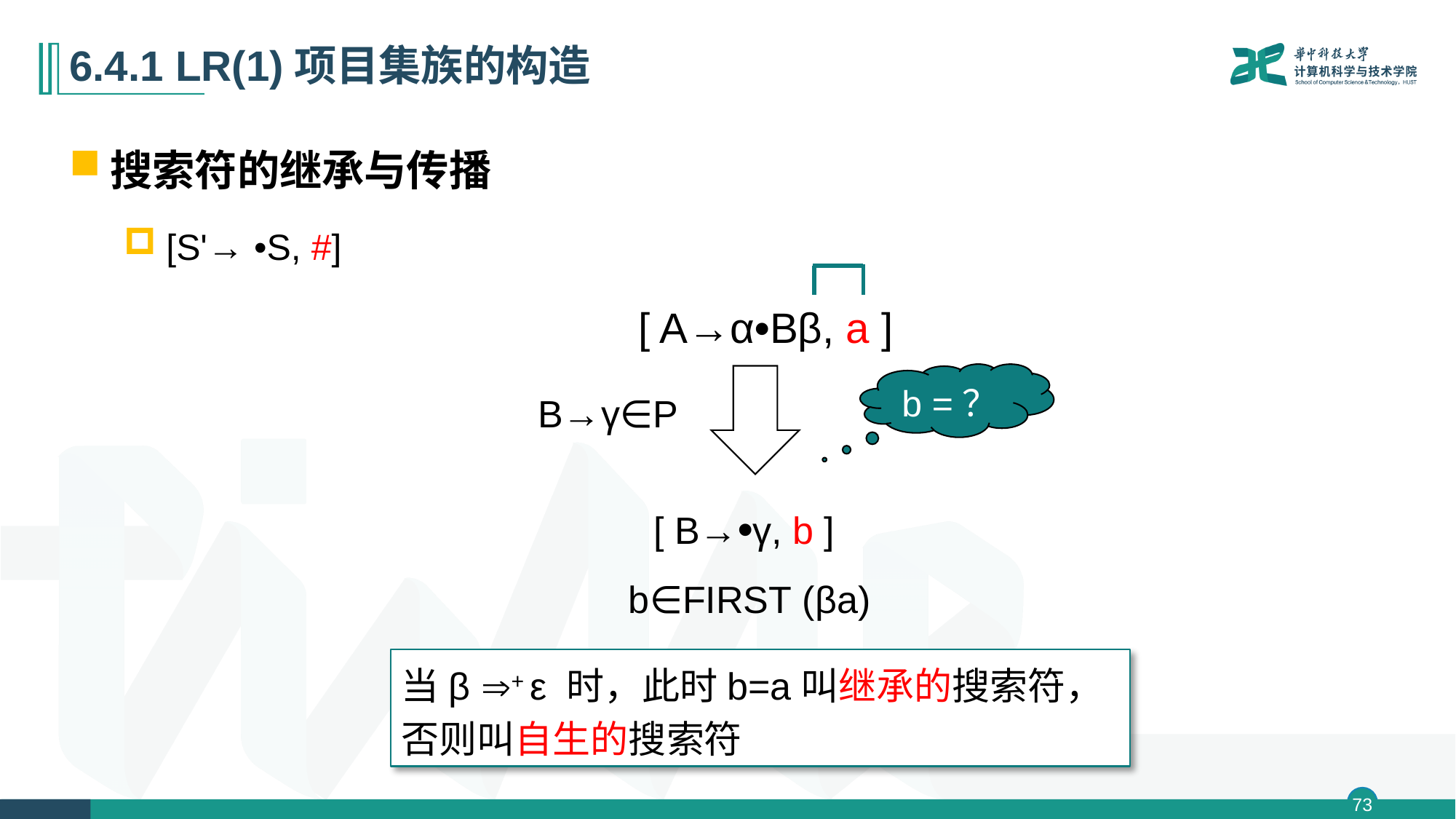

# 6.4.1 LR(1)项目集族的构造
搜索符的继承与传播
[S'→ •S, #]

[ A→α•Bβ, a ]
b =？

B→γ∈P
[ B→•γ, b ]
b∈FIRST (βa)
当β ⇒+ ε 时，此时b=a叫继承的搜索符，
否则叫自生的搜索符